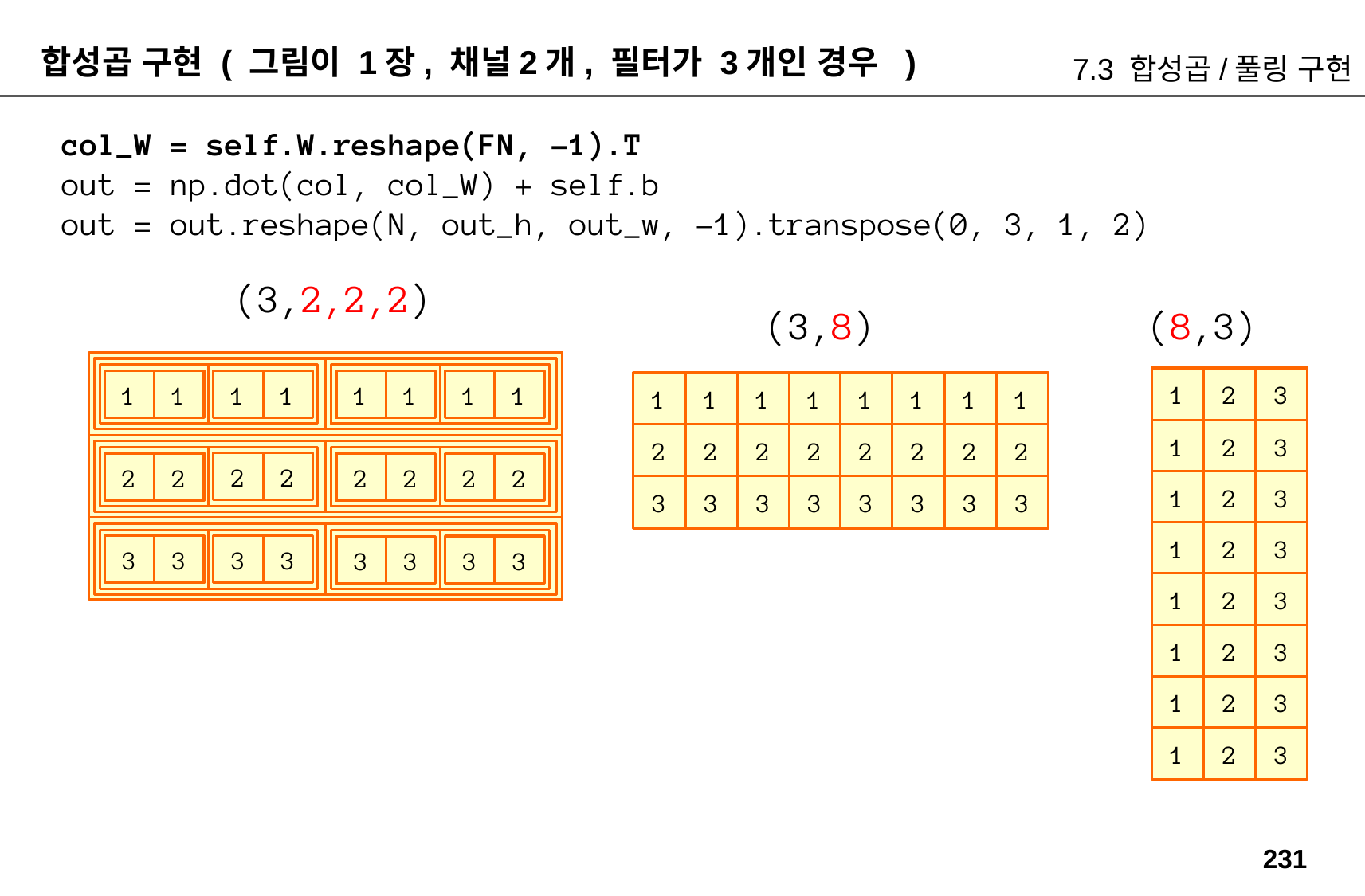

합성곱 구현 ( 그림이 1장, 채널2개, 필터가 3개인 경우  )
7.3 합성곱/풀링 구현
col_W = self.W.reshape(FN, -1).T
out = np.dot(col, col_W) + self.b
out = out.reshape(N, out_h, out_w, -1).transpose(0, 3, 1, 2)
(3,2,2,2)
(3,8)
(8,3)

1
2
3
1
1
1
1
1
1
1
1
1
1
1
1
1
1
1
1
1
2
3
2
2
2
2
2
2
2
2

2
2
2
2
2
2
2
2
1
2
3
3
3
3
3
3
3
3
3

1
2
3

3
3
3
3
3
3
3
3
1
2
3
1
2
3
1
2
3
1
2
3